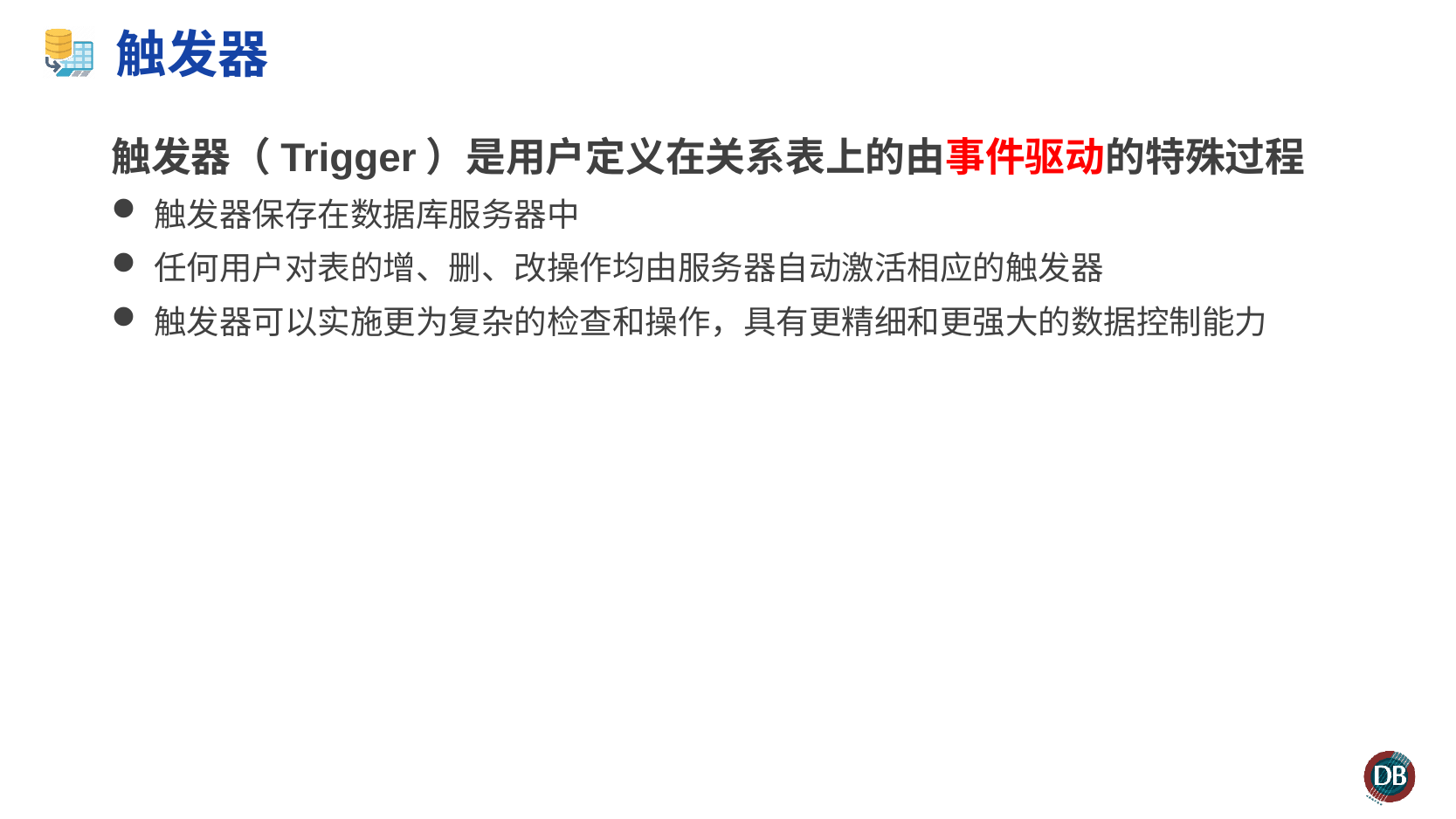

# 触发器
触发器（Trigger）是用户定义在关系表上的由事件驱动的特殊过程
触发器保存在数据库服务器中
任何用户对表的增、删、改操作均由服务器自动激活相应的触发器
触发器可以实施更为复杂的检查和操作，具有更精细和更强大的数据控制能力